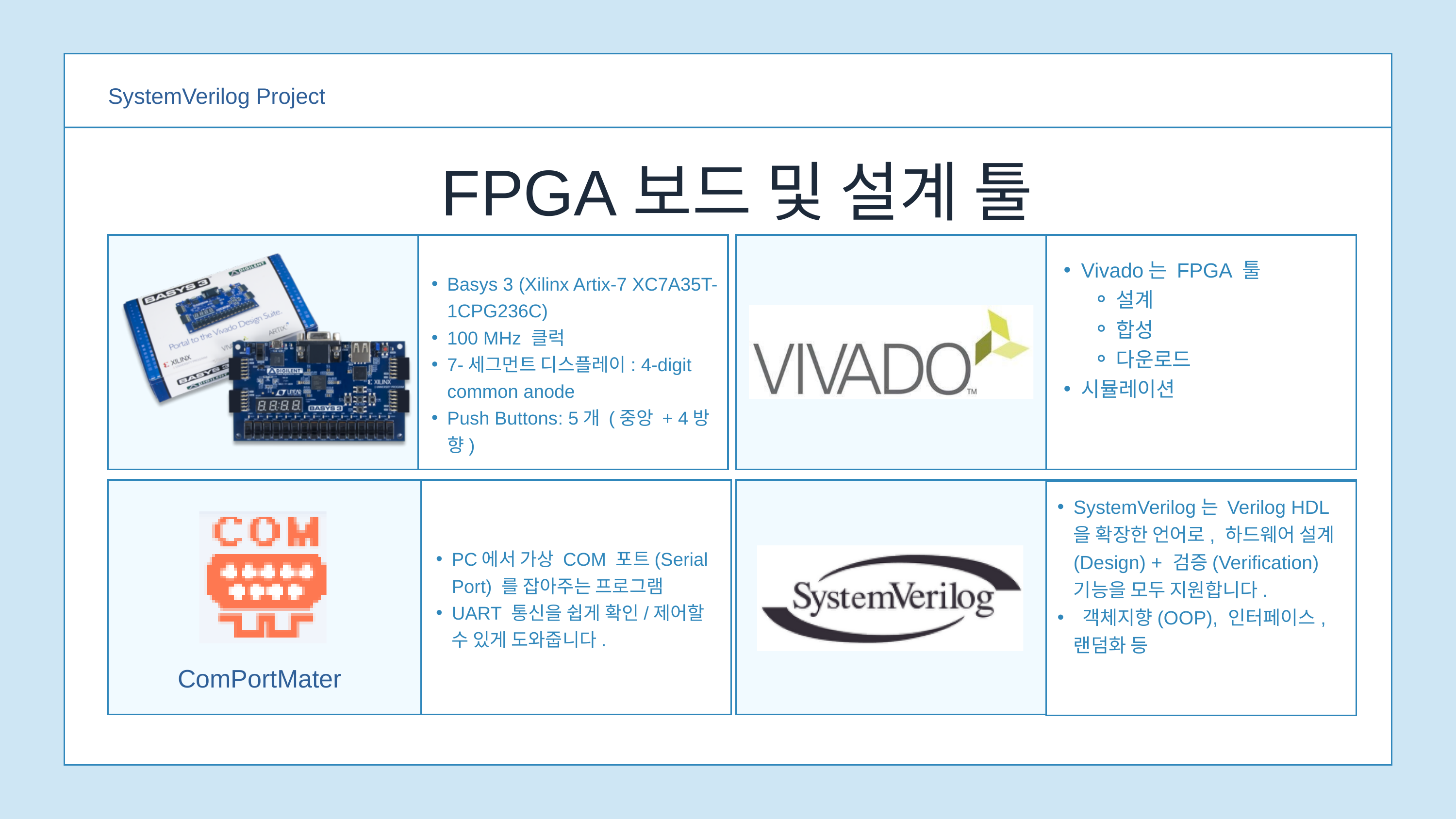

SystemVerilog Project

 FPGA보드 및 설계 툴

Vivado는 FPGA 툴
설계
합성
다운로드
시뮬레이션
Basys 3 (Xilinx Artix-7 XC7A35T-1CPG236C)
100 MHz 클럭
7-세그먼트 디스플레이: 4-digit common anode
Push Buttons: 5개 (중앙 + 4방향)

SystemVerilog는 Verilog HDL을 확장한 언어로, 하드웨어 설계(Design) + 검증(Verification) 기능을 모두 지원합니다.
 객체지향(OOP), 인터페이스, 랜덤화 등

PC에서 가상 COM 포트(Serial Port) 를 잡아주는 프로그램
UART 통신을 쉽게 확인/제어할 수 있게 도와줍니다.

ComPortMater